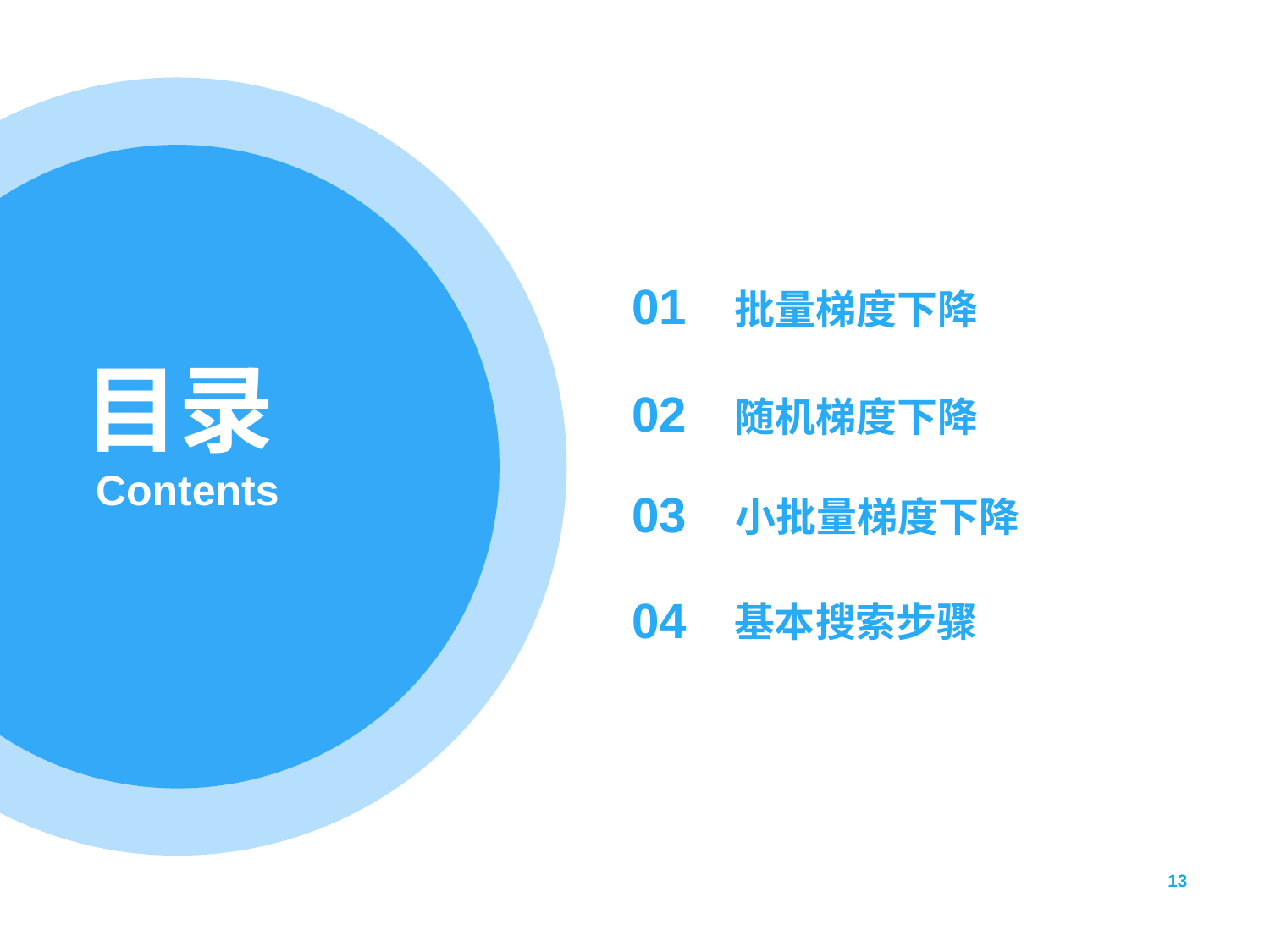

01
批量梯度下降
02
随机梯度下降
03
小批量梯度下降
04
基本搜索步骤
13